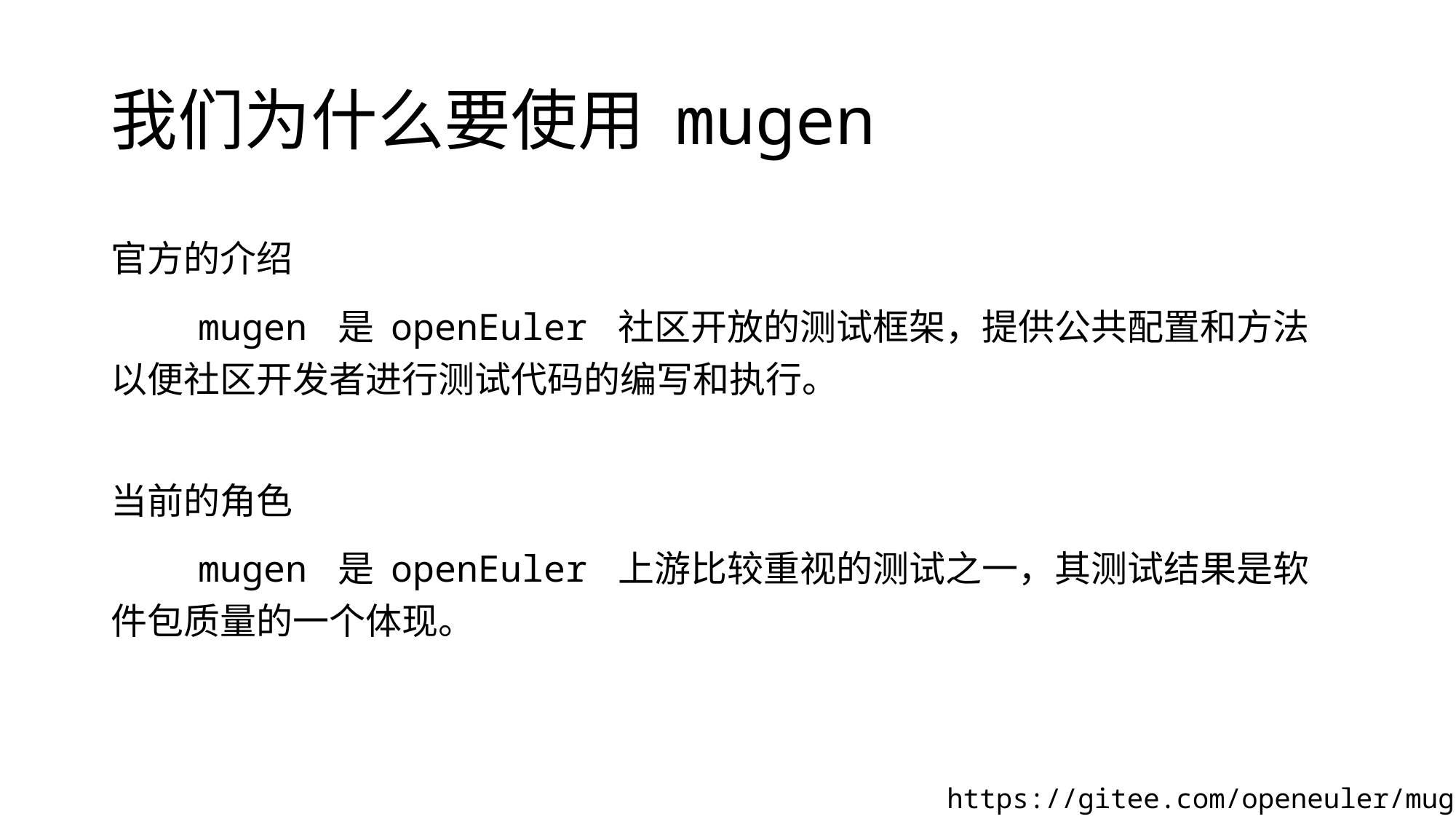

# 我们为什么要使用 mugen
官方的介绍
    mugen 是 openEuler 社区开放的测试框架，提供公共配置和方法以便社区开发者进行测试代码的编写和执行。

当前的角色
    mugen 是 openEuler 上游比较重视的测试之一，其测试结果是软件包质量的一个体现。
https://gitee.com/openeuler/mugen